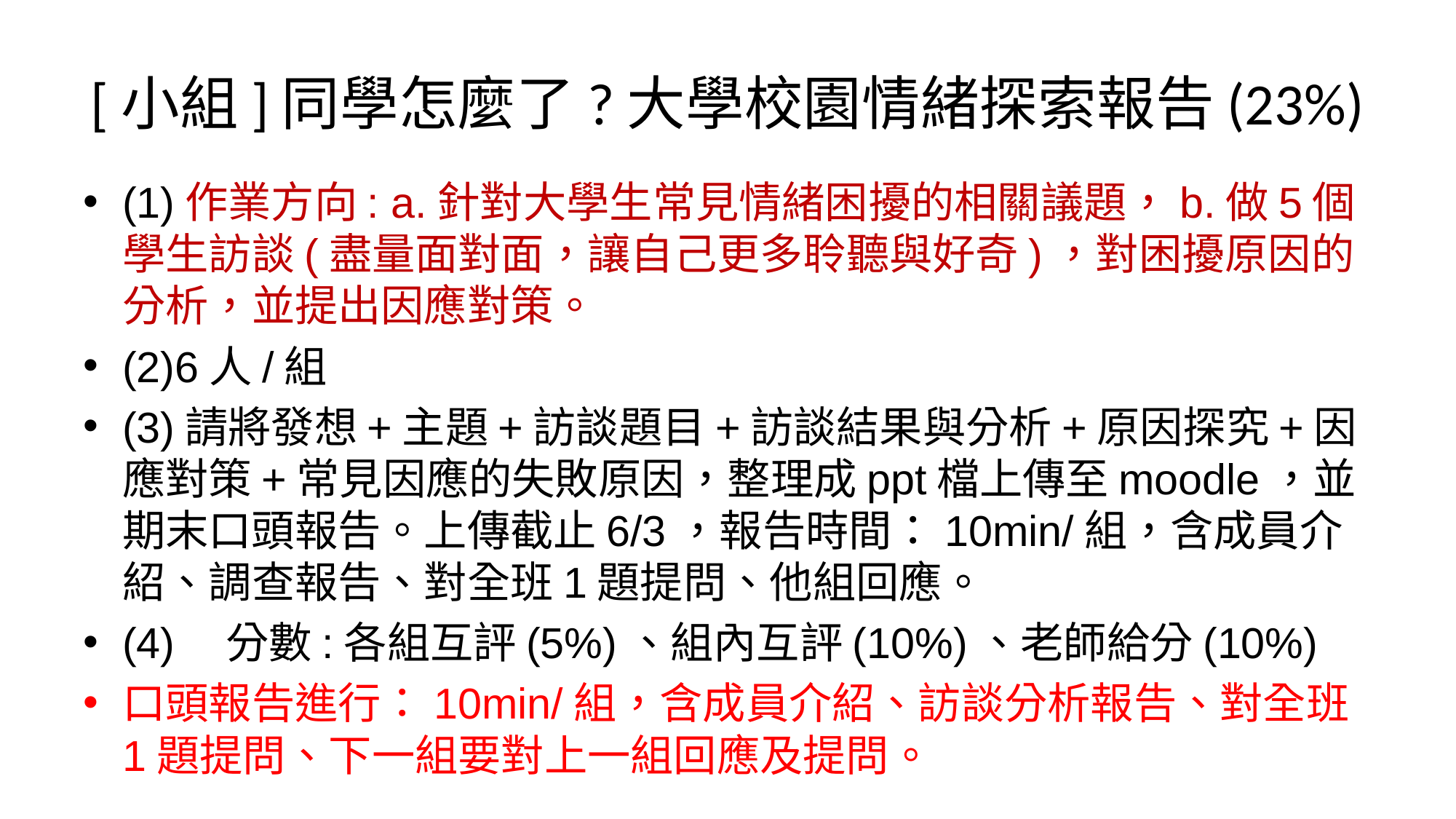

# [小組]同學怎麼了?大學校園情緒探索報告(23%)
(1)作業方向: a.針對大學生常見情緒困擾的相關議題，b.做5個學生訪談(盡量面對面，讓自己更多聆聽與好奇)，對困擾原因的分析，並提出因應對策。
(2)6人/組
(3)請將發想+主題+訪談題目+訪談結果與分析+原因探究+因應對策+常見因應的失敗原因，整理成ppt檔上傳至moodle，並期末口頭報告。上傳截止6/3，報告時間：10min/組，含成員介紹、調查報告、對全班1題提問、他組回應。
(4)	分數:各組互評(5%)、組內互評(10%)、老師給分(10%)
口頭報告進行：10min/組，含成員介紹、訪談分析報告、對全班1題提問、下一組要對上一組回應及提問。